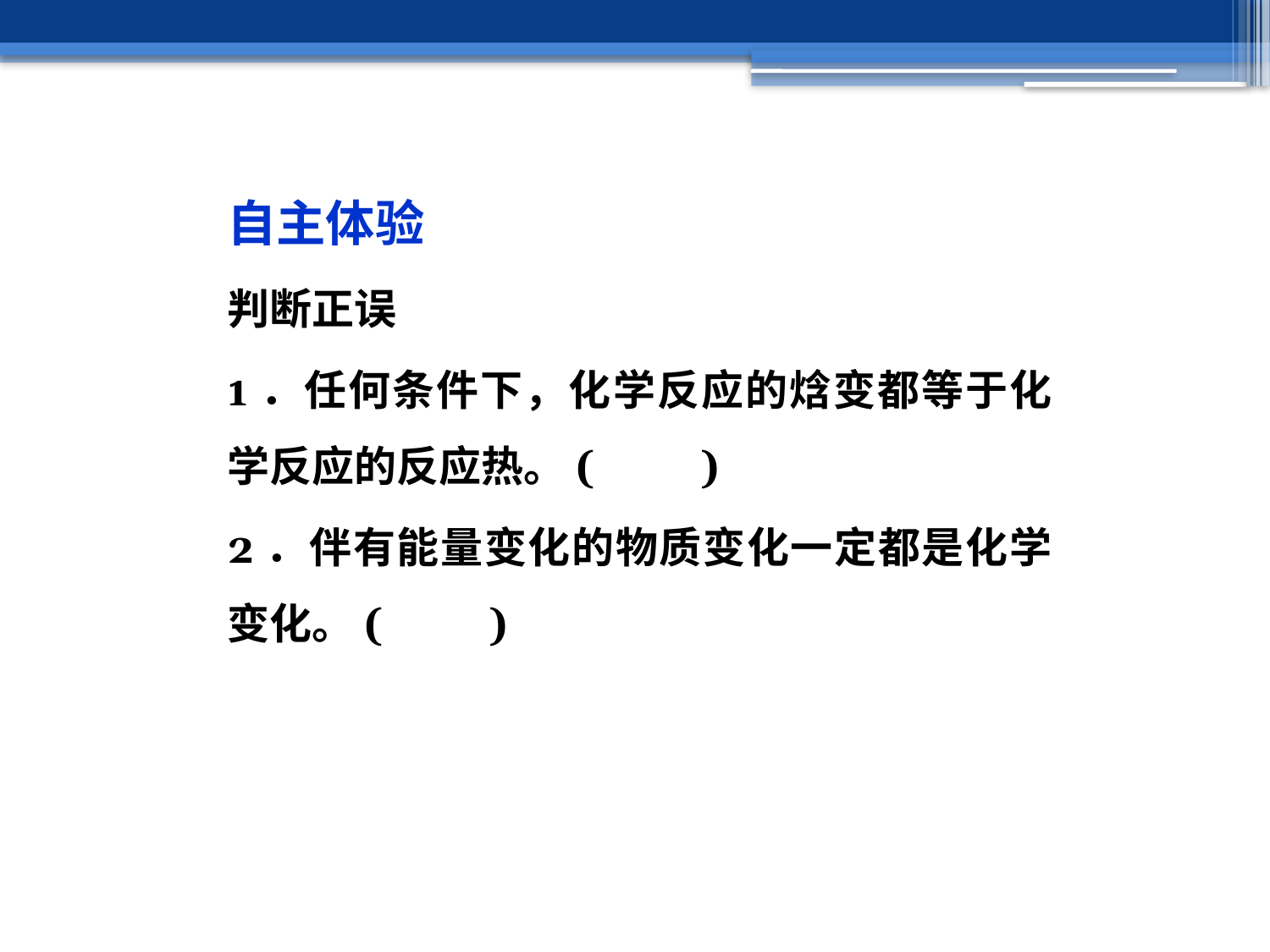

自主体验
判断正误
1．任何条件下，化学反应的焓变都等于化学反应的反应热。(　　)
2．伴有能量变化的物质变化一定都是化学变化。(　　)